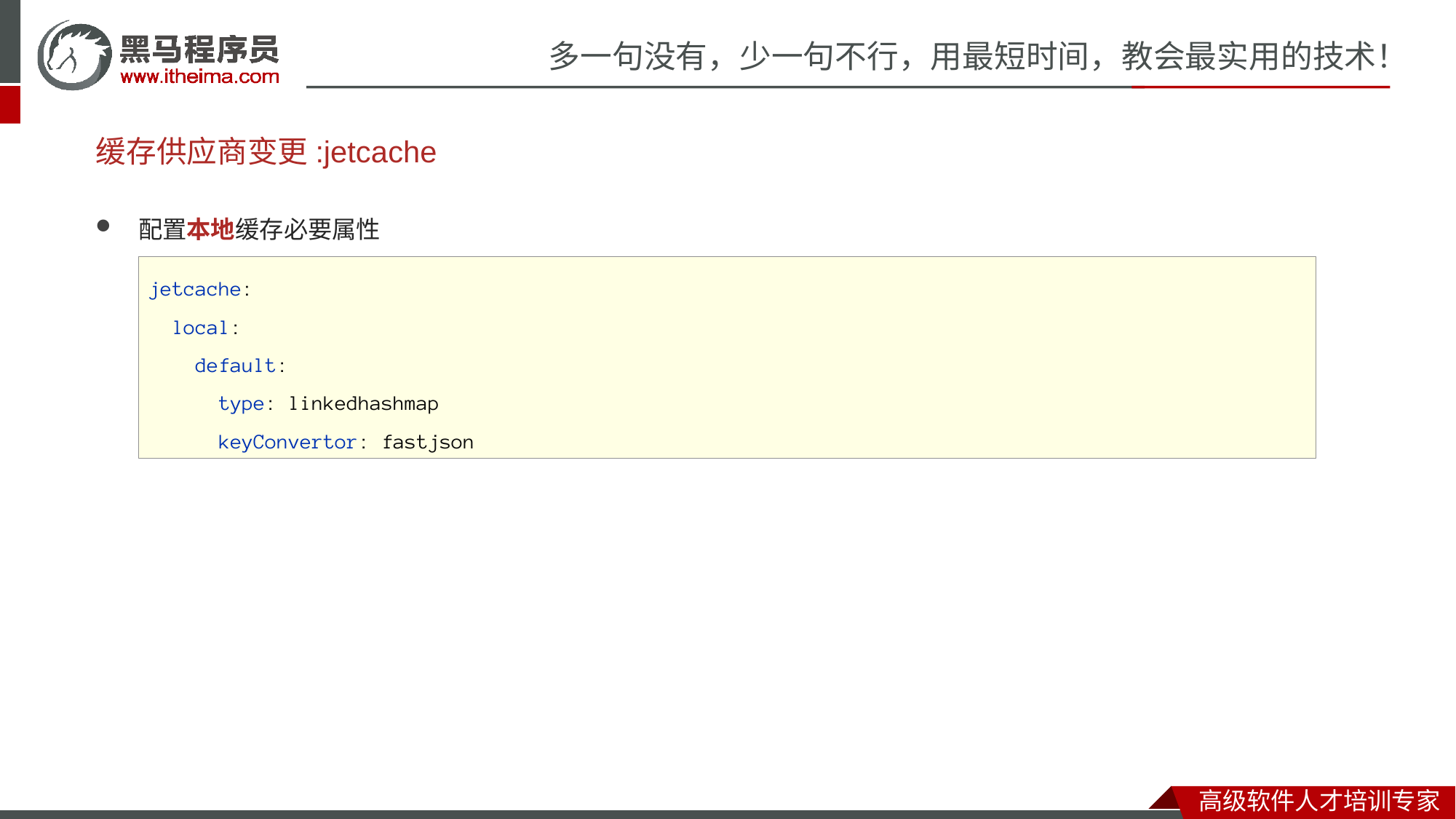

# 缓存供应商变更:jetcache
配置本地缓存必要属性
jetcache:
  local:
    default:
      type: linkedhashmap
      keyConvertor: fastjson